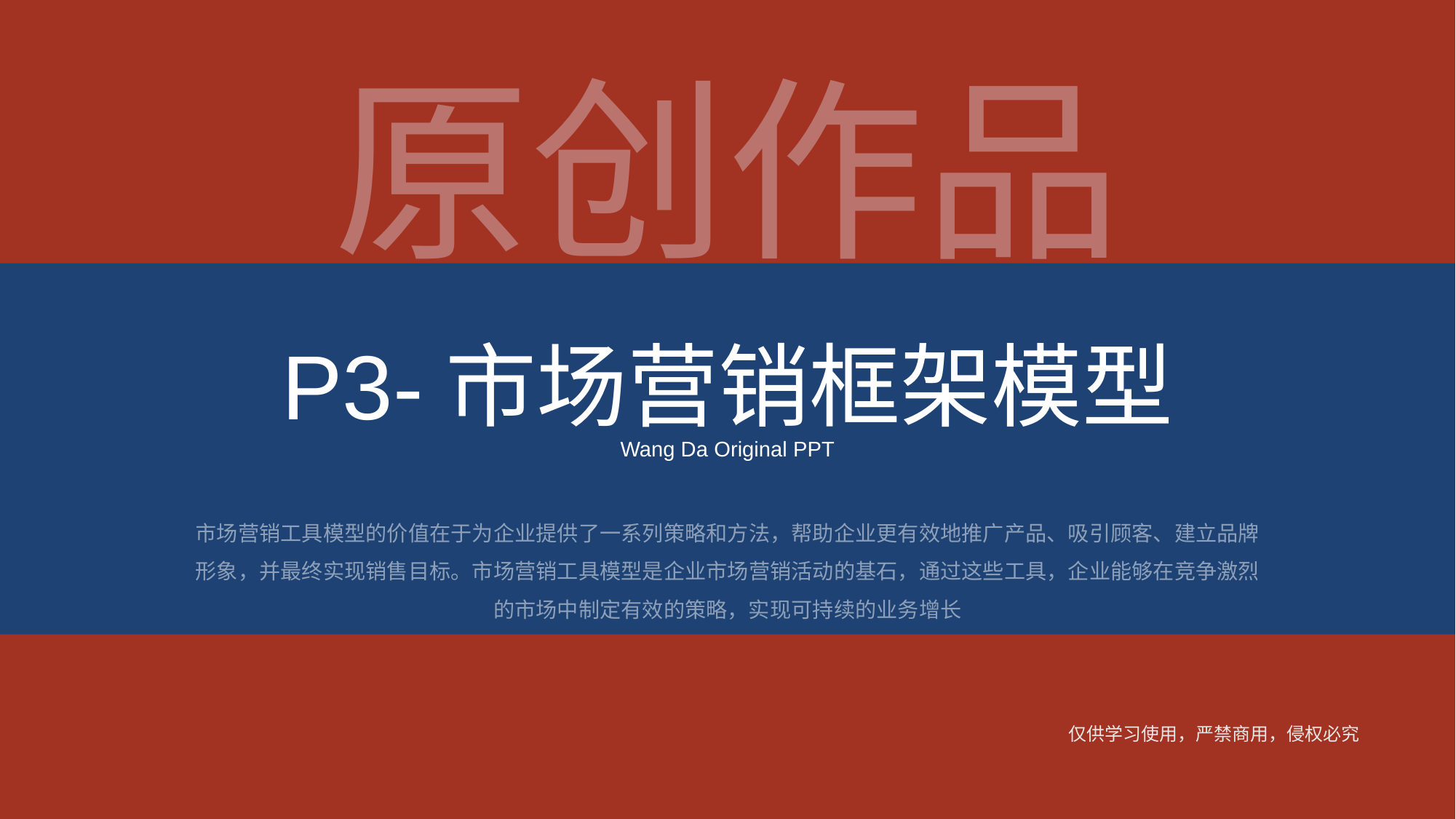

原创作品
# P3-市场营销框架模型
市场营销工具模型的价值在于为企业提供了一系列策略和方法，帮助企业更有效地推广产品、吸引顾客、建立品牌形象，并最终实现销售目标。市场营销工具模型是企业市场营销活动的基石，通过这些工具，企业能够在竞争激烈的市场中制定有效的策略，实现可持续的业务增长